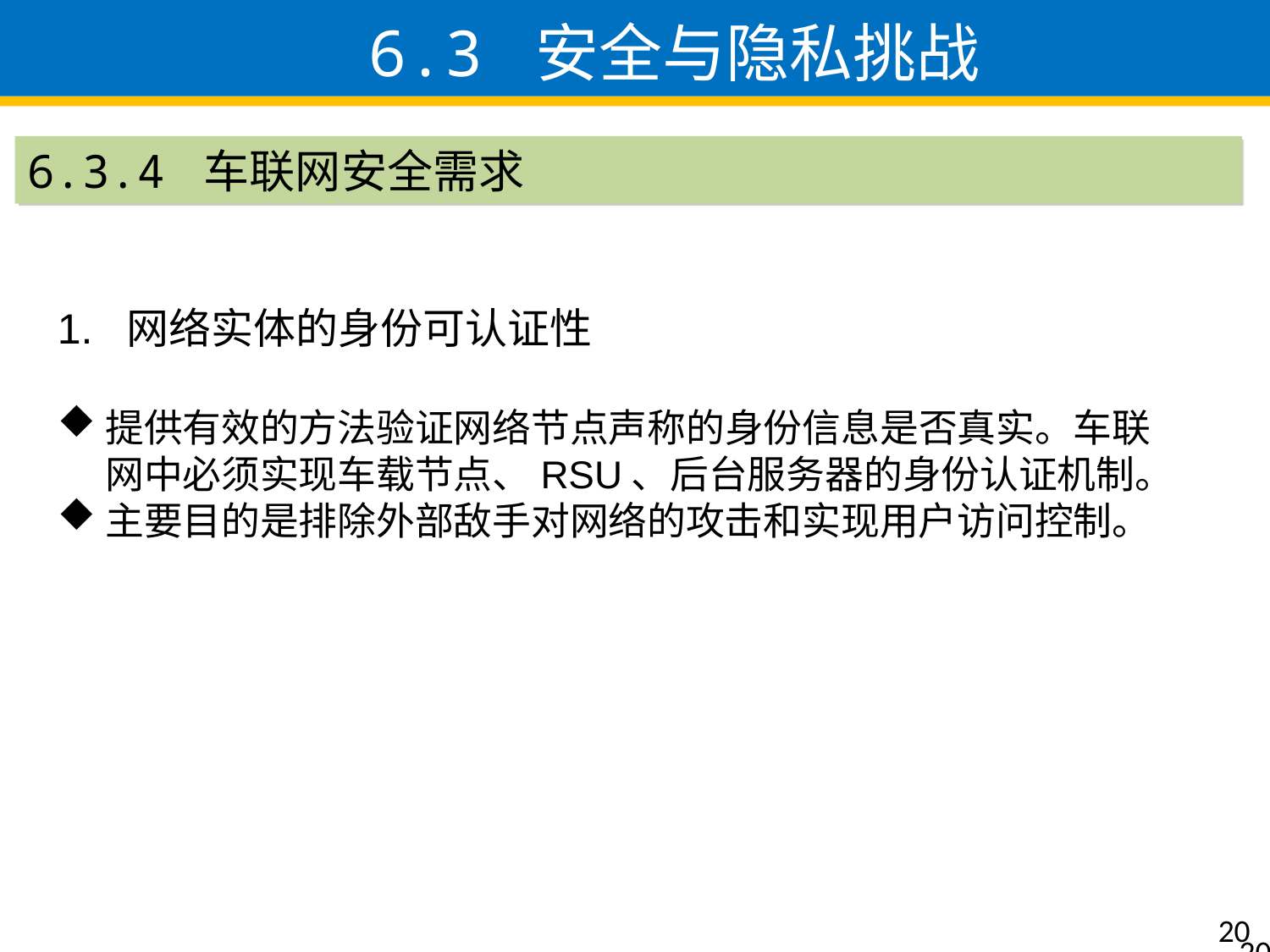

6.3 安全与隐私挑战
6.3.4 车联网安全需求

1.  网络实体的身份可认证性

提供有效的方法验证网络节点声称的身份信息是否真实。车联网中必须实现车载节点、RSU、后台服务器的身份认证机制。
主要目的是排除外部敌手对网络的攻击和实现用户访问控制。

20
20